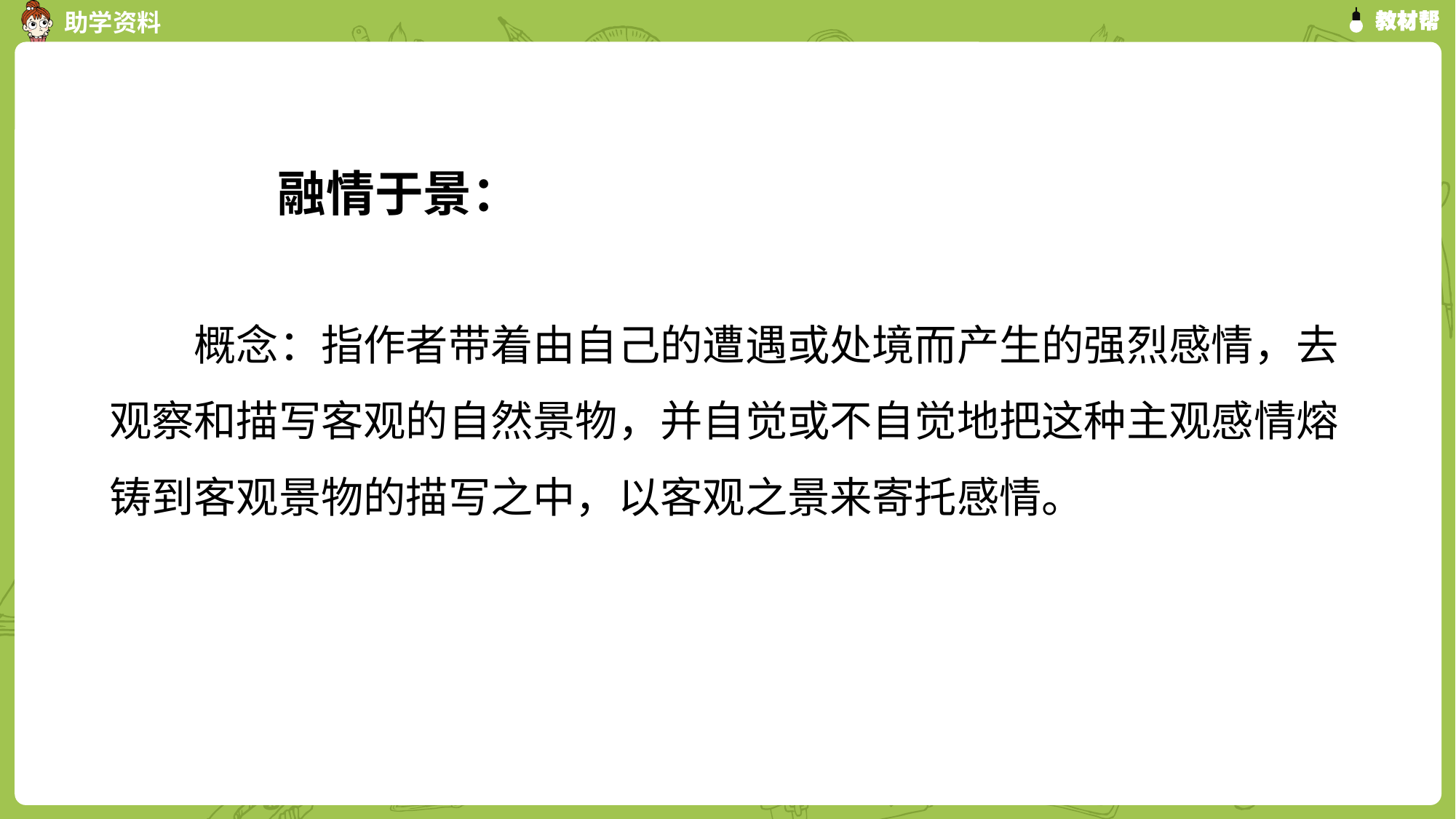

融情于景：
PPT模板：www.1ppt.com/moban/                  PPT素材：www.1ppt.com/sucai/
PPT背景：www.1ppt.com/beijing/                   PPT图表：www.1ppt.com/tubiao/
PPT下载：www.1ppt.com/xiazai/                     PPT教程： www.1ppt.com/powerpoint/
资料下载：www.1ppt.com/ziliao/                   范文下载：www.1ppt.com/fanwen/
试卷下载：www.1ppt.com/shiti/                     教案下载：www.1ppt.com/jiaoan/
PPT论坛：www.1ppt.cn                                     PPT课件：www.1ppt.com/kejian/
语文课件：www.1ppt.com/kejian/yuwen/    数学课件：www.1ppt.com/kejian/shuxue/
英语课件：www.1ppt.com/kejian/yingyu/    美术课件：www.1ppt.com/kejian/meishu/
科学课件：www.1ppt.com/kejian/kexue/     物理课件：www.1ppt.com/kejian/wuli/
化学课件：www.1ppt.com/kejian/huaxue/  生物课件：www.1ppt.com/kejian/shengwu/
地理课件：www.1ppt.com/kejian/dili/          历史课件：www.1ppt.com/kejian/lishi/
　　概念：指作者带着由自己的遭遇或处境而产生的强烈感情，去观察和描写客观的自然景物，并自觉或不自觉地把这种主观感情熔铸到客观景物的描写之中，以客观之景来寄托感情。